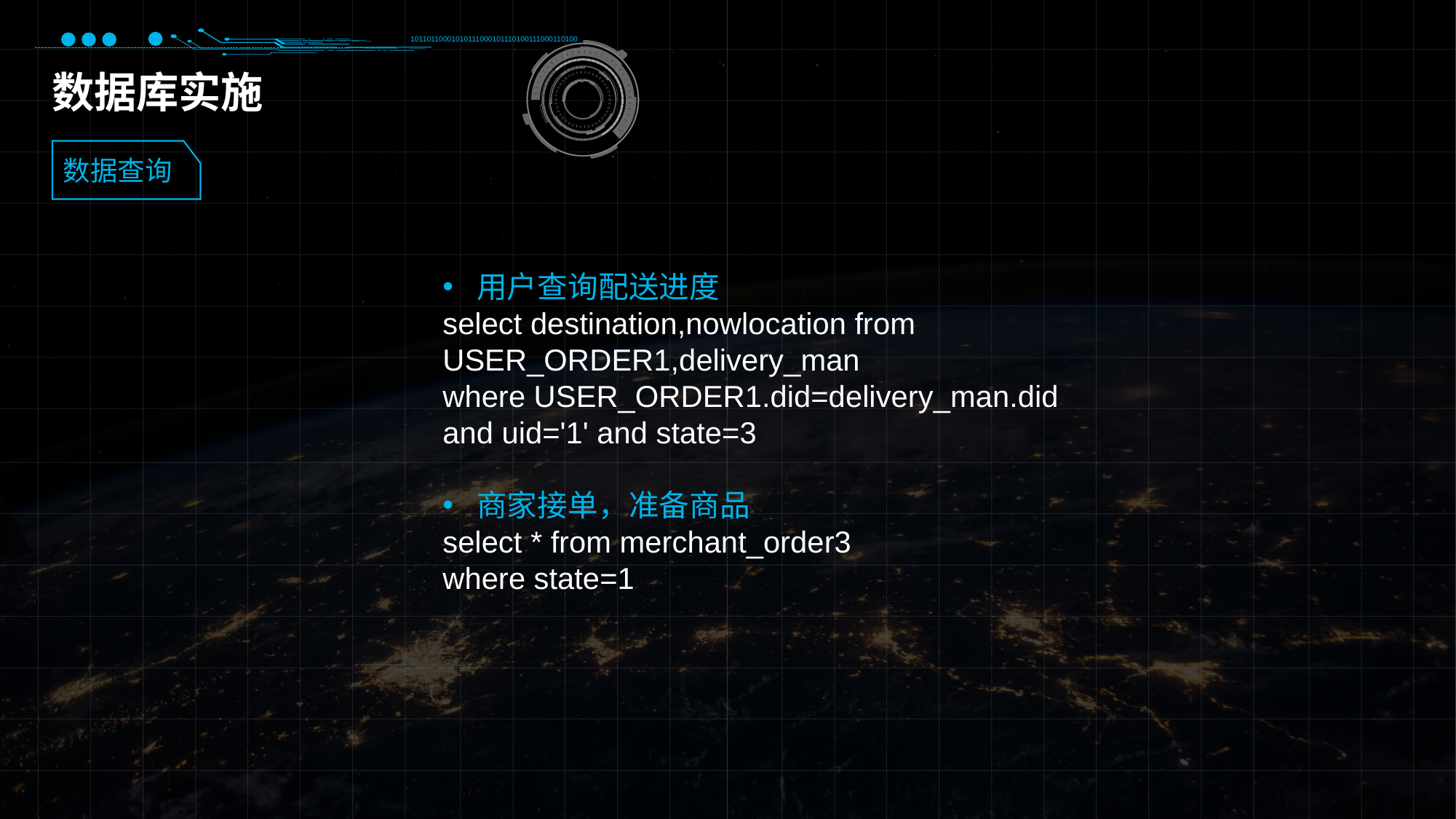

10110110001010111000101110100111000110100

数据库实施
数据查询
用户查询配送进度
select destination,nowlocation from
USER_ORDER1,delivery_man
where USER_ORDER1.did=delivery_man.did
and uid='1' and state=3

商家接单，准备商品
select * from merchant_order3
where state=1